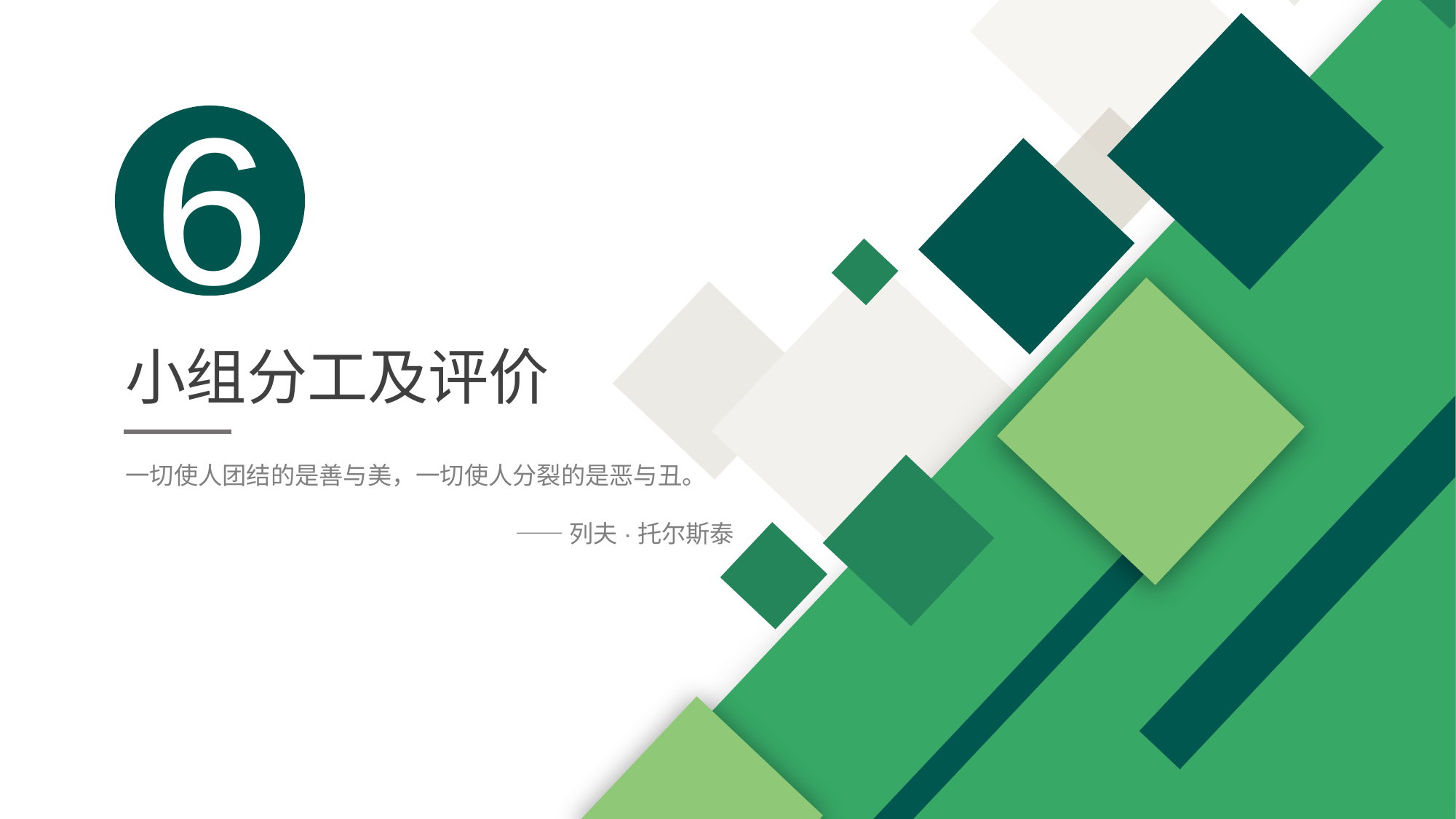

6
小组分工及评价
一切使人团结的是善与美，一切使人分裂的是恶与丑。

 ——列夫·托尔斯泰